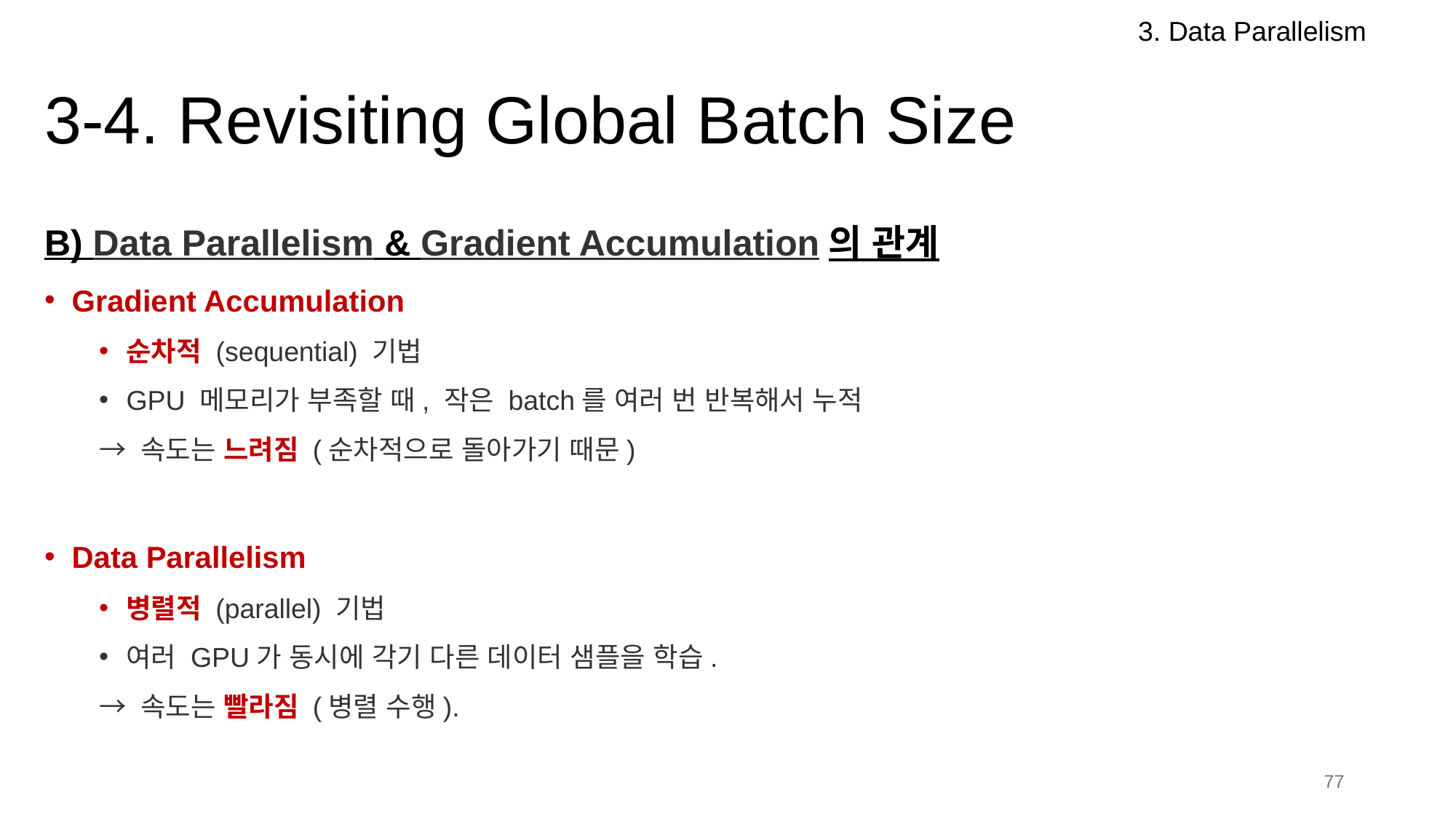

3. Data Parallelism
# 3-4. Revisiting Global Batch Size
B) Data Parallelism & Gradient Accumulation의 관계
Gradient Accumulation
순차적 (sequential) 기법
GPU 메모리가 부족할 때, 작은 batch를 여러 번 반복해서 누적
→ 속도는 느려짐 (순차적으로 돌아가기 때문)

Data Parallelism
병렬적 (parallel) 기법
여러 GPU가 동시에 각기 다른 데이터 샘플을 학습.
→ 속도는 빨라짐 (병렬 수행).

77